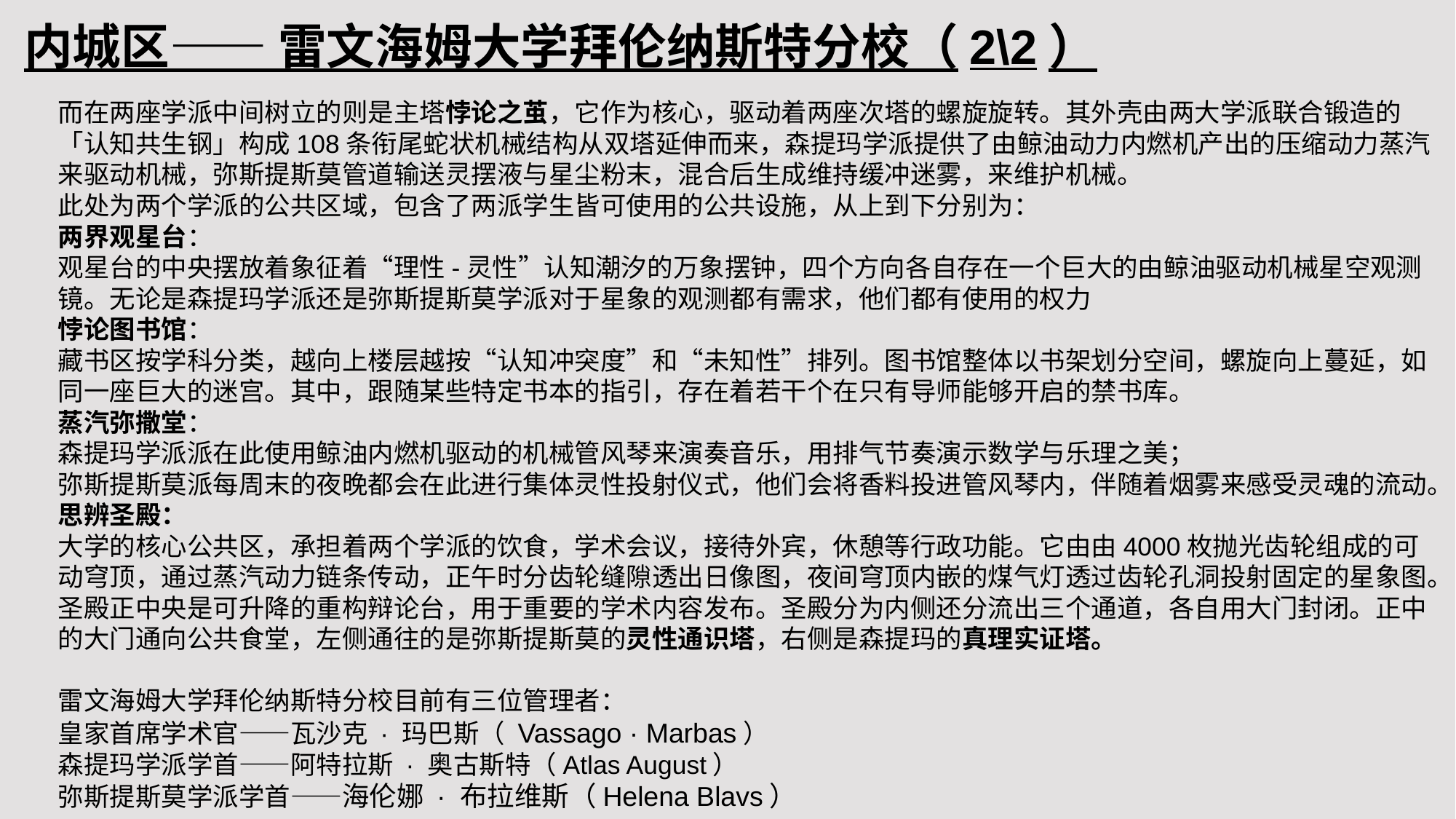

内城区—— 雷文海姆大学拜伦纳斯特分校（2\2）
而在两座学派中间树立的则是主塔悖论之茧，它作为核心，驱动着两座次塔的螺旋旋转。其外壳由两大学派联合锻造的「认知共生钢」构成108条衔尾蛇状机械结构从双塔延伸而来，森提玛学派提供了由鲸油动力内燃机产出的压缩动力蒸汽来驱动机械，弥斯提斯莫管道输送灵摆液与星尘粉末，混合后生成维持缓冲迷雾，来维护机械。
此处为两个学派的公共区域，包含了两派学生皆可使用的公共设施，从上到下分别为：
两界观星台：
观星台的中央摆放着象征着“理性-灵性”认知潮汐的万象摆钟，四个方向各自存在一个巨大的由鲸油驱动机械星空观测镜。无论是森提玛学派还是弥斯提斯莫学派对于星象的观测都有需求，他们都有使用的权力
悖论图书馆：
藏书区按学科分类，越向上楼层越按“认知冲突度”和“未知性”排列。图书馆整体以书架划分空间，螺旋向上蔓延，如同一座巨大的迷宫。其中，跟随某些特定书本的指引，存在着若干个在只有导师能够开启的禁书库。
蒸汽弥撒堂：
森提玛学派派在此使用鲸油内燃机驱动的机械管风琴来演奏音乐，用排气节奏演示数学与乐理之美；
弥斯提斯莫派每周末的夜晚都会在此进行集体灵性投射仪式，他们会将香料投进管风琴内，伴随着烟雾来感受灵魂的流动。
思辨圣殿：
大学的核心公共区，承担着两个学派的饮食，学术会议，接待外宾，休憩等行政功能。它由由4000枚抛光齿轮组成的可动穹顶，通过蒸汽动力链条传动，正午时分齿轮缝隙透出日像图，夜间穹顶内嵌的煤气灯透过齿轮孔洞投射固定的星象图。圣殿正中央是可升降的重构辩论台，用于重要的学术内容发布。圣殿分为内侧还分流出三个通道，各自用大门封闭。正中的大门通向公共食堂，左侧通往的是弥斯提斯莫的灵性通识塔，右侧是森提玛的真理实证塔。

雷文海姆大学拜伦纳斯特分校目前有三位管理者：
皇家首席学术官——瓦沙克 · 玛巴斯（ Vassago · Marbas）
森提玛学派学首——阿特拉斯 · 奥古斯特（Atlas August）
弥斯提斯莫学派学首——海伦娜 · 布拉维斯（Helena Blavs）